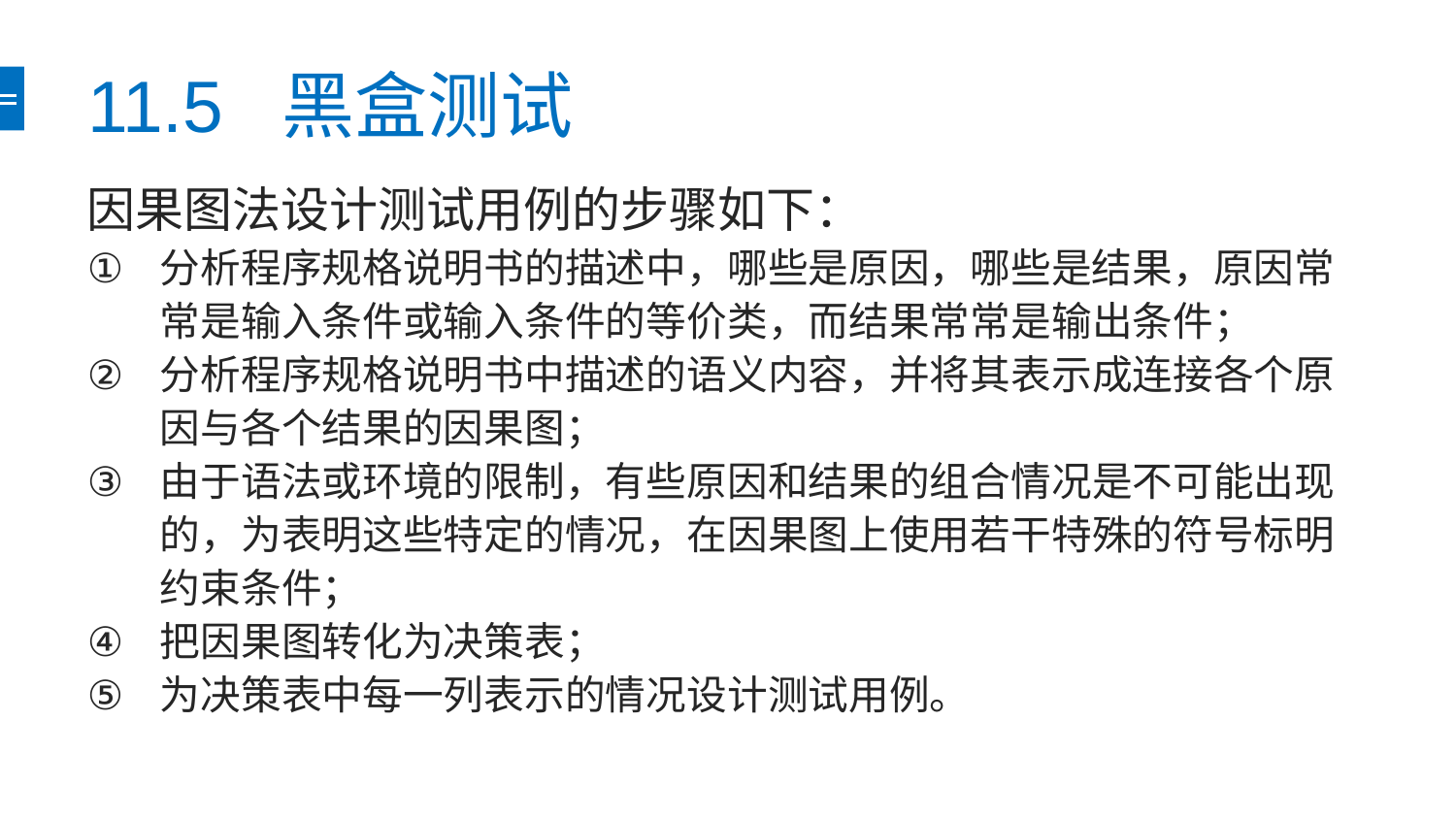

# 11.5  黑盒测试
因果图法设计测试用例的步骤如下：
分析程序规格说明书的描述中，哪些是原因，哪些是结果，原因常常是输入条件或输入条件的等价类，而结果常常是输出条件；
分析程序规格说明书中描述的语义内容，并将其表示成连接各个原因与各个结果的因果图；
由于语法或环境的限制，有些原因和结果的组合情况是不可能出现的，为表明这些特定的情况，在因果图上使用若干特殊的符号标明约束条件；
把因果图转化为决策表；
为决策表中每一列表示的情况设计测试用例。